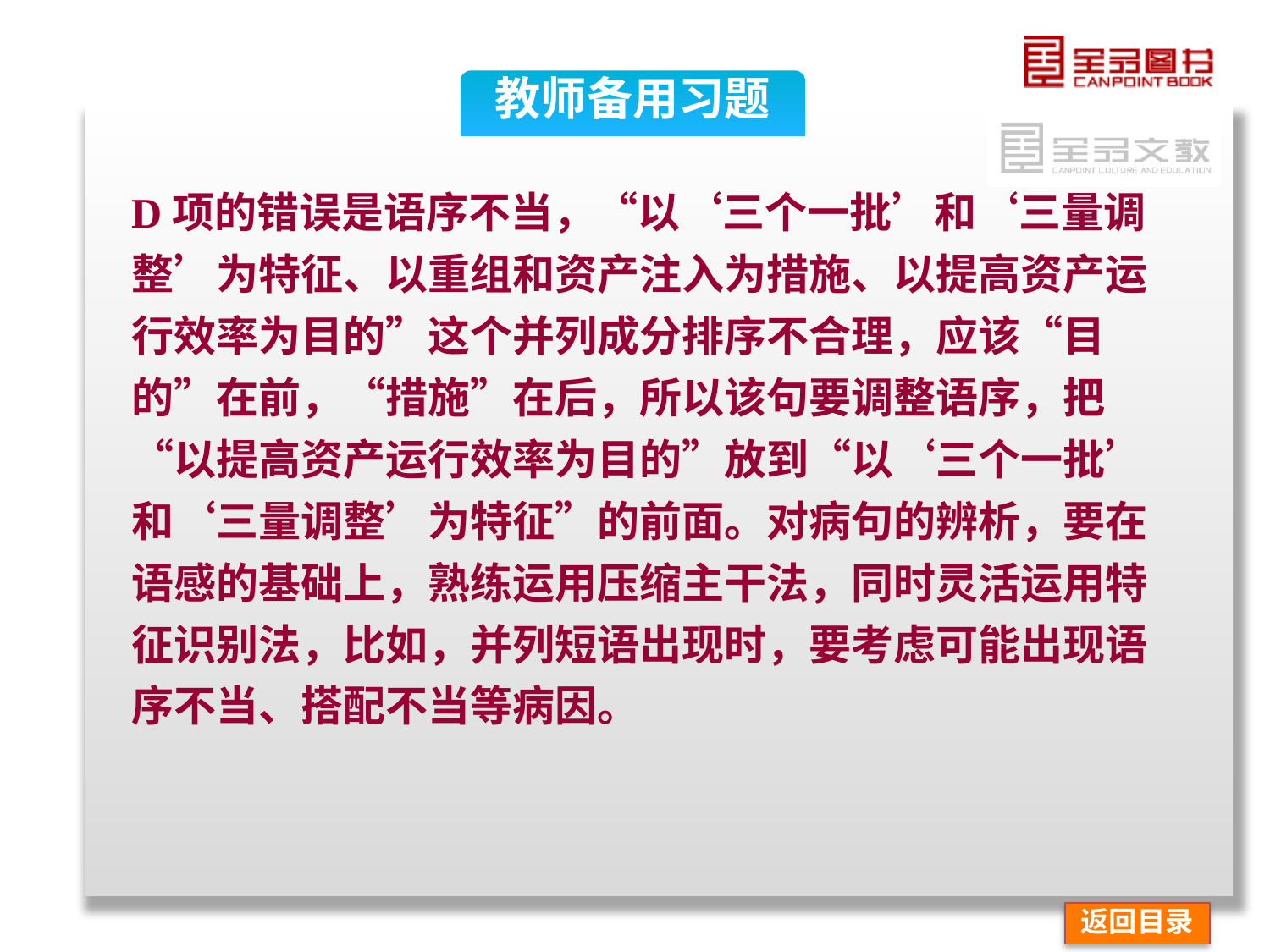

教师备用习题
D项的错误是语序不当，“以‘三个一批’和‘三量调整’为特征、以重组和资产注入为措施、以提高资产运行效率为目的”这个并列成分排序不合理，应该“目的”在前，“措施”在后，所以该句要调整语序，把“以提高资产运行效率为目的”放到“以‘三个一批’和‘三量调整’为特征”的前面。对病句的辨析，要在语感的基础上，熟练运用压缩主干法，同时灵活运用特征识别法，比如，并列短语出现时，要考虑可能出现语序不当、搭配不当等病因。
返回目录